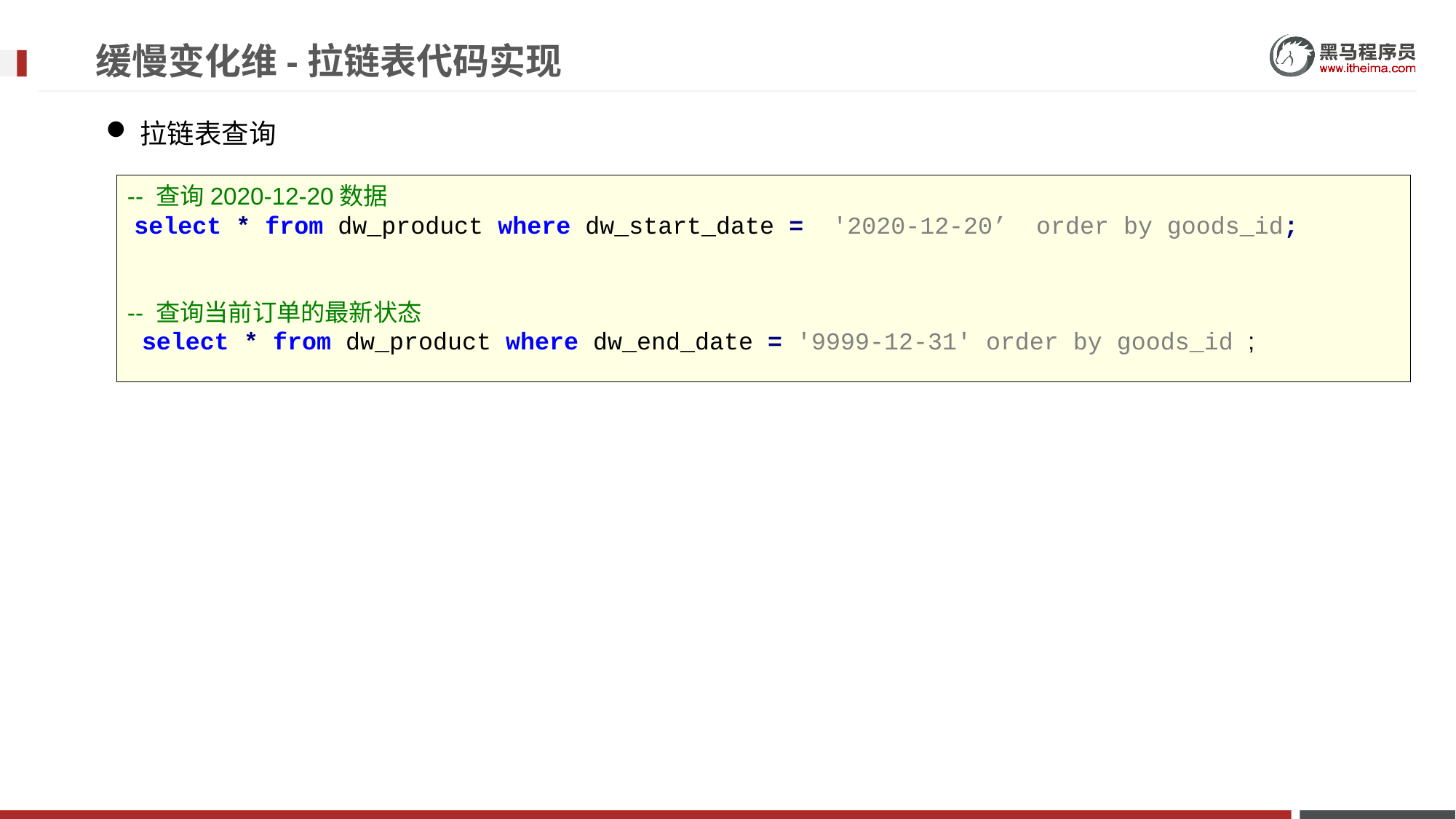

# 缓慢变化维-拉链表代码实现
拉链表查询
-- 查询2020-12-20数据
 select * from dw_product where dw_start_date =  '2020-12-20’  order by goods_id;

-- 查询当前订单的最新状态
 select * from dw_product where dw_end_date = '9999-12-31' order by goods_id ;